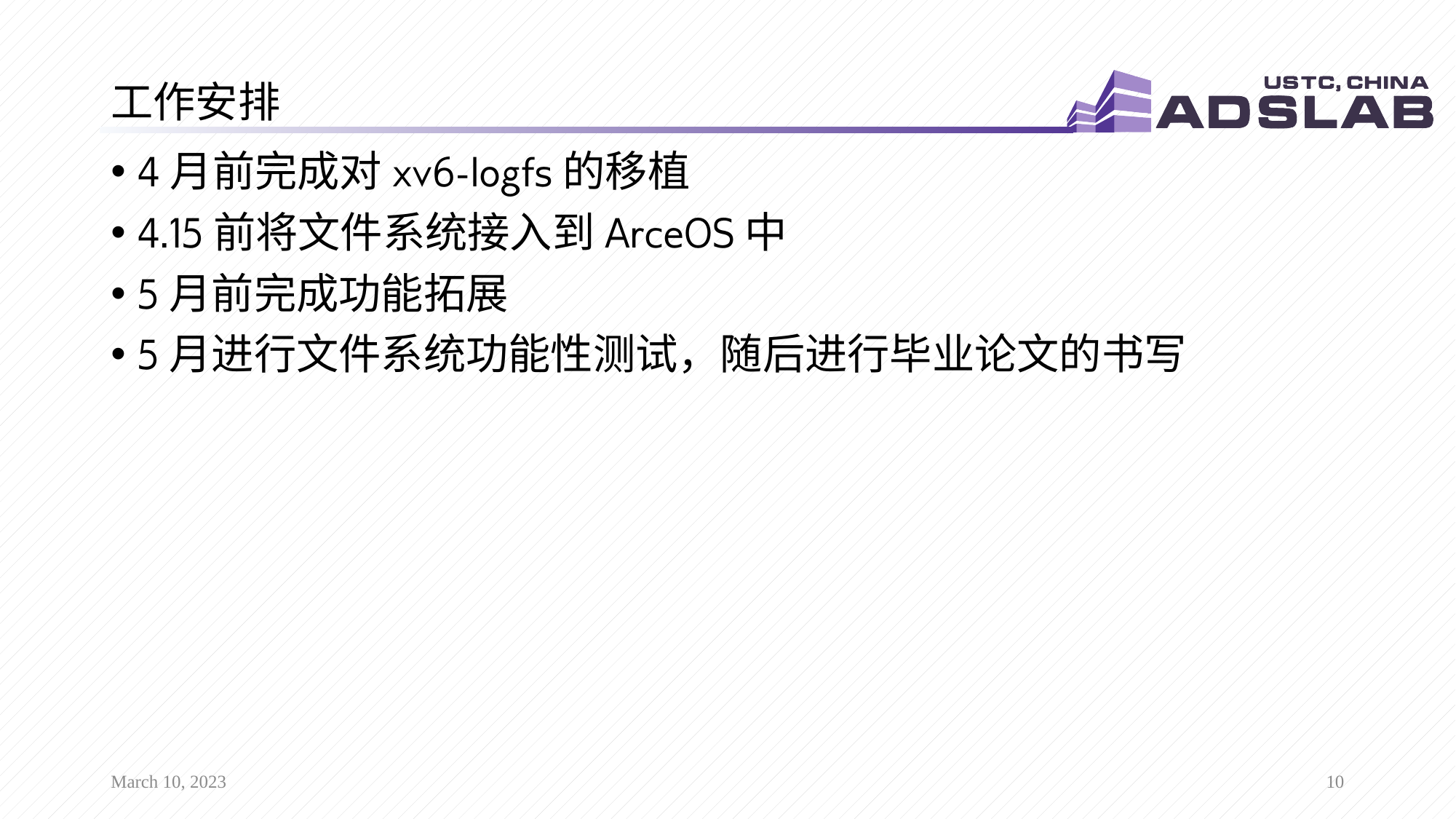

# 工作安排
4月前完成对xv6-logfs的移植
4.15前将文件系统接入到ArceOS中
5月前完成功能拓展
5月进行文件系统功能性测试，随后进行毕业论文的书写
March 10, 2023